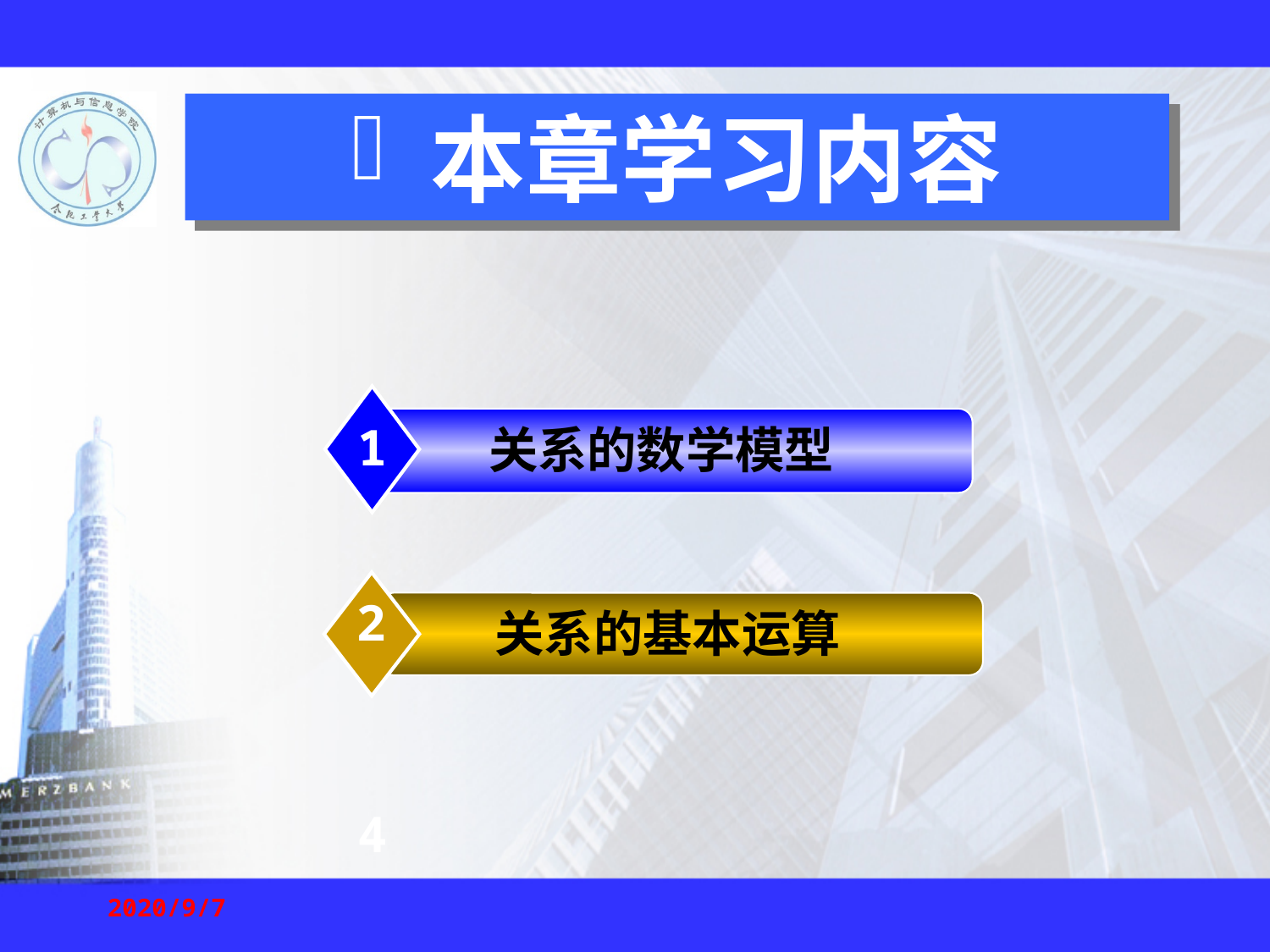

本章学习内容

1
  关系的数学模型

2

  关系的基本运算

4
2020/9/7